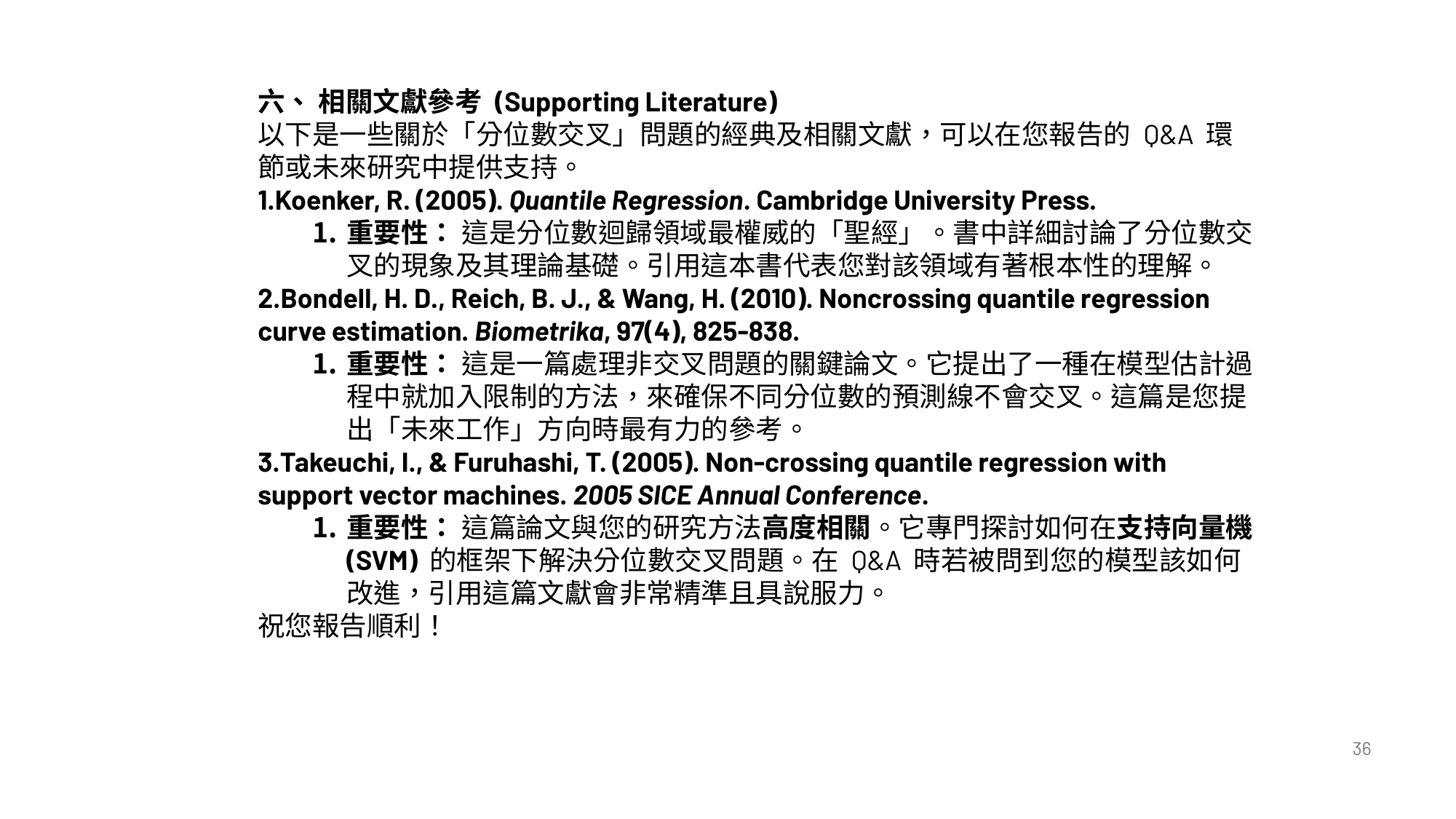

六、 相關文獻參考 (Supporting Literature)
以下是一些關於「分位數交叉」問題的經典及相關文獻，可以在您報告的 Q&A 環節或未來研究中提供支持。
Koenker, R. (2005). Quantile Regression. Cambridge University Press.
重要性： 這是分位數迴歸領域最權威的「聖經」。書中詳細討論了分位數交叉的現象及其理論基礎。引用這本書代表您對該領域有著根本性的理解。
Bondell, H. D., Reich, B. J., & Wang, H. (2010). Noncrossing quantile regression curve estimation. Biometrika, 97(4), 825-838.
重要性： 這是一篇處理非交叉問題的關鍵論文。它提出了一種在模型估計過程中就加入限制的方法，來確保不同分位數的預測線不會交叉。這篇是您提出「未來工作」方向時最有力的參考。
Takeuchi, I., & Furuhashi, T. (2005). Non-crossing quantile regression with support vector machines. 2005 SICE Annual Conference.
重要性： 這篇論文與您的研究方法高度相關。它專門探討如何在支持向量機 (SVM) 的框架下解決分位數交叉問題。在 Q&A 時若被問到您的模型該如何改進，引用這篇文獻會非常精準且具說服力。
祝您報告順利！
36